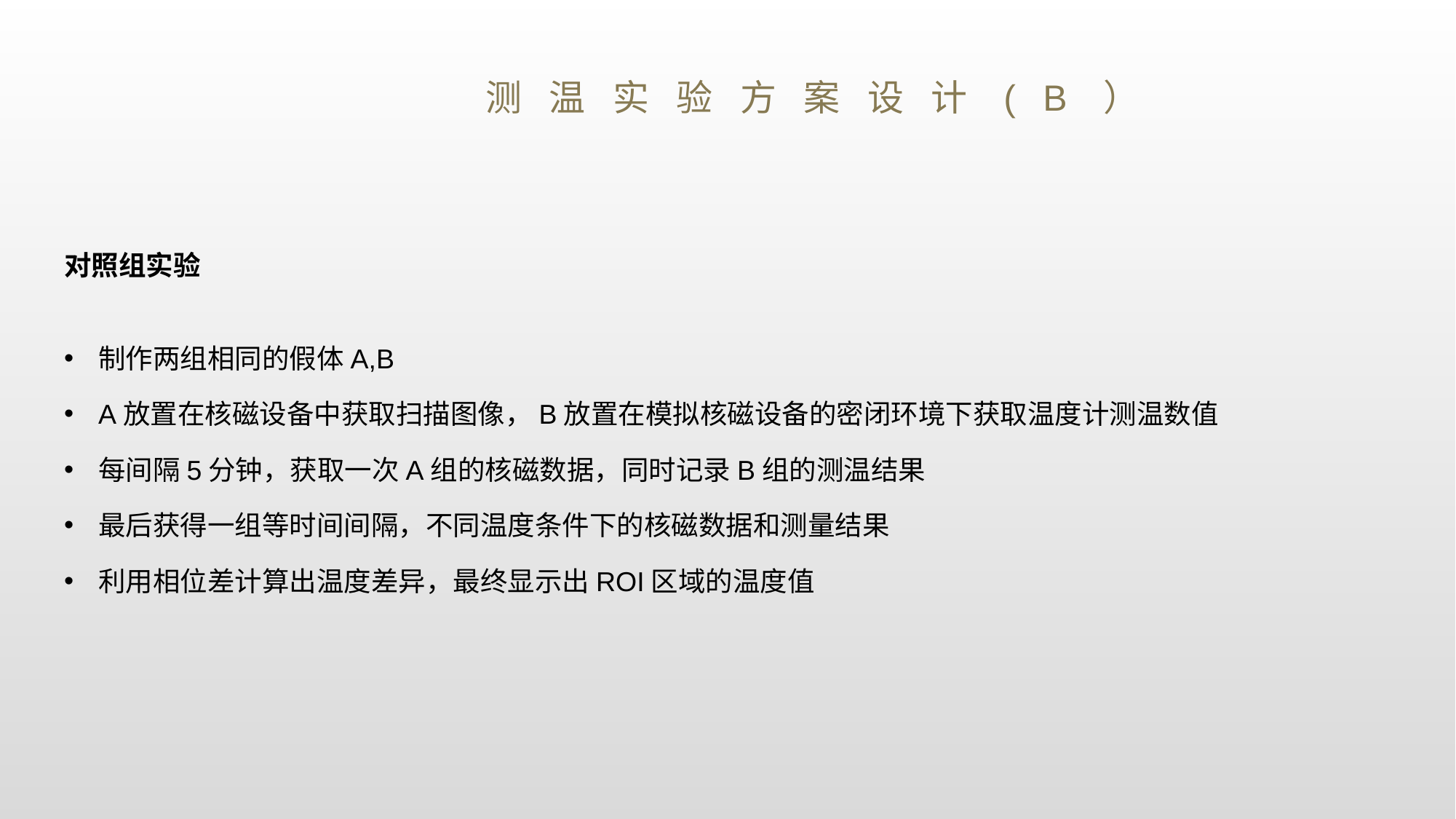

测温实验方案设计(B）
对照组实验
制作两组相同的假体A,B
A放置在核磁设备中获取扫描图像，B放置在模拟核磁设备的密闭环境下获取温度计测温数值
每间隔5分钟，获取一次A组的核磁数据，同时记录B组的测温结果
最后获得一组等时间间隔，不同温度条件下的核磁数据和测量结果
利用相位差计算出温度差异，最终显示出ROI区域的温度值